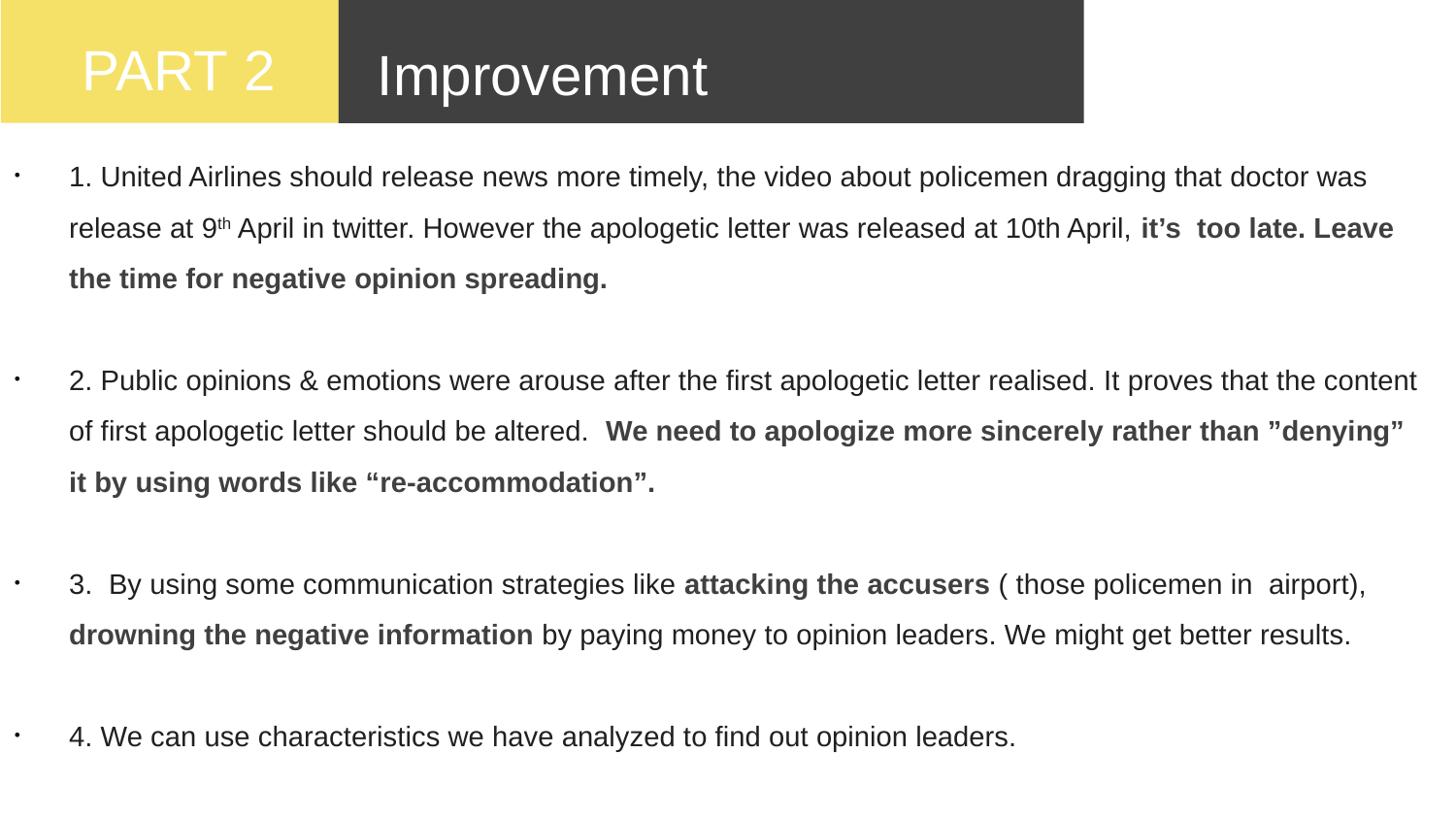

PART 2
PART 1
Improvement
请输入你的标题
1. United Airlines should release news more timely, the video about policemen dragging that doctor was release at 9th April in twitter. However the apologetic letter was released at 10th April, it’s  too late. Leave the time for negative opinion spreading.

2. Public opinions & emotions were arouse after the first apologetic letter realised. It proves that the content of first apologetic letter should be altered.  We need to apologize more sincerely rather than ”denying” it by using words like “re-accommodation”.

3.  By using some communication strategies like attacking the accusers ( those policemen in  airport),  drowning the negative information by paying money to opinion leaders. We might get better results.

4. We can use characteristics we have analyzed to find out opinion leaders.